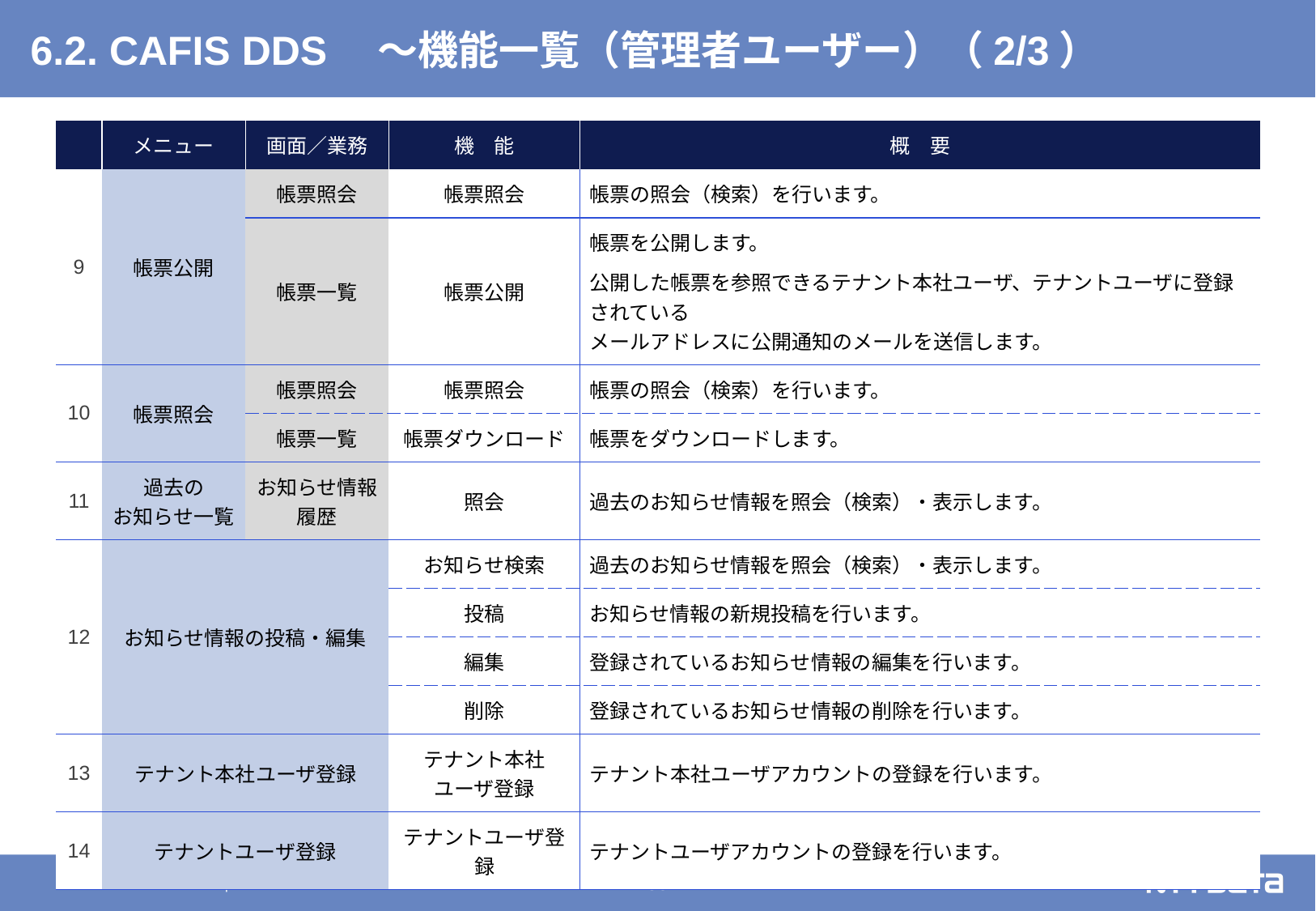

# 6.2. CAFIS DDS　～機能一覧（管理者ユーザー）（2/3）
機能一覧（管理者ユーザー） ②
|  | メニュー | 画面／業務 | 機　能 | 概　要 |
| --- | --- | --- | --- | --- |
| 9 | 帳票公開 | 帳票照会 | 帳票照会 | 帳票の照会（検索）を行います。 |
|  |  | 帳票一覧 | 帳票公開 | 帳票を公開します。 公開した帳票を参照できるテナント本社ユーザ、テナントユーザに登録されている メールアドレスに公開通知のメールを送信します。 |
| 10 | 帳票照会 | 帳票照会 | 帳票照会 | 帳票の照会（検索）を行います。 |
|  |  | 帳票一覧 | 帳票ダウンロード | 帳票をダウンロードします。 |
| 11 | 過去の お知らせ一覧 | お知らせ情報 履歴 | 照会 | 過去のお知らせ情報を照会（検索）・表示します。 |
| 12 | お知らせ情報の投稿・編集 |  | お知らせ検索 | 過去のお知らせ情報を照会（検索）・表示します。 |
|  |  |  | 投稿 | お知らせ情報の新規投稿を行います。 |
|  |  |  | 編集 | 登録されているお知らせ情報の編集を行います。 |
|  |  |  | 削除 | 登録されているお知らせ情報の削除を行います。 |
| 13 | テナント本社ユーザ登録 |  | テナント本社 ユーザ登録 | テナント本社ユーザアカウントの登録を行います。 |
| 14 | テナントユーザ登録 |  | テナントユーザ登録 | テナントユーザアカウントの登録を行います。 |